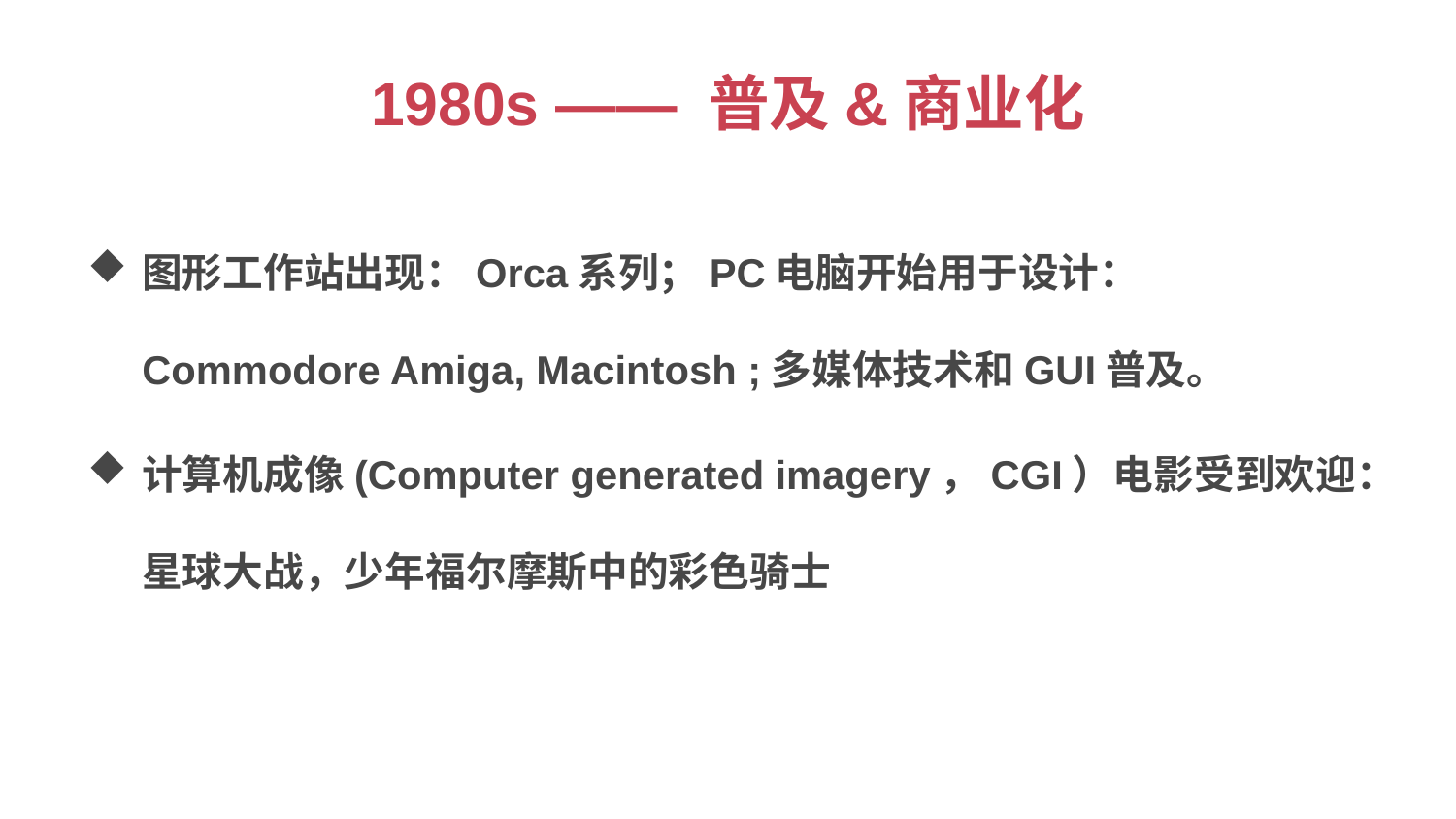

# 1980s —— 普及&商业化
图形工作站出现：Orca系列；PC电脑开始用于设计：Commodore Amiga, Macintosh ;多媒体技术和GUI普及。
计算机成像(Computer generated imagery，CGI）电影受到欢迎：星球大战，少年福尔摩斯中的彩色骑士